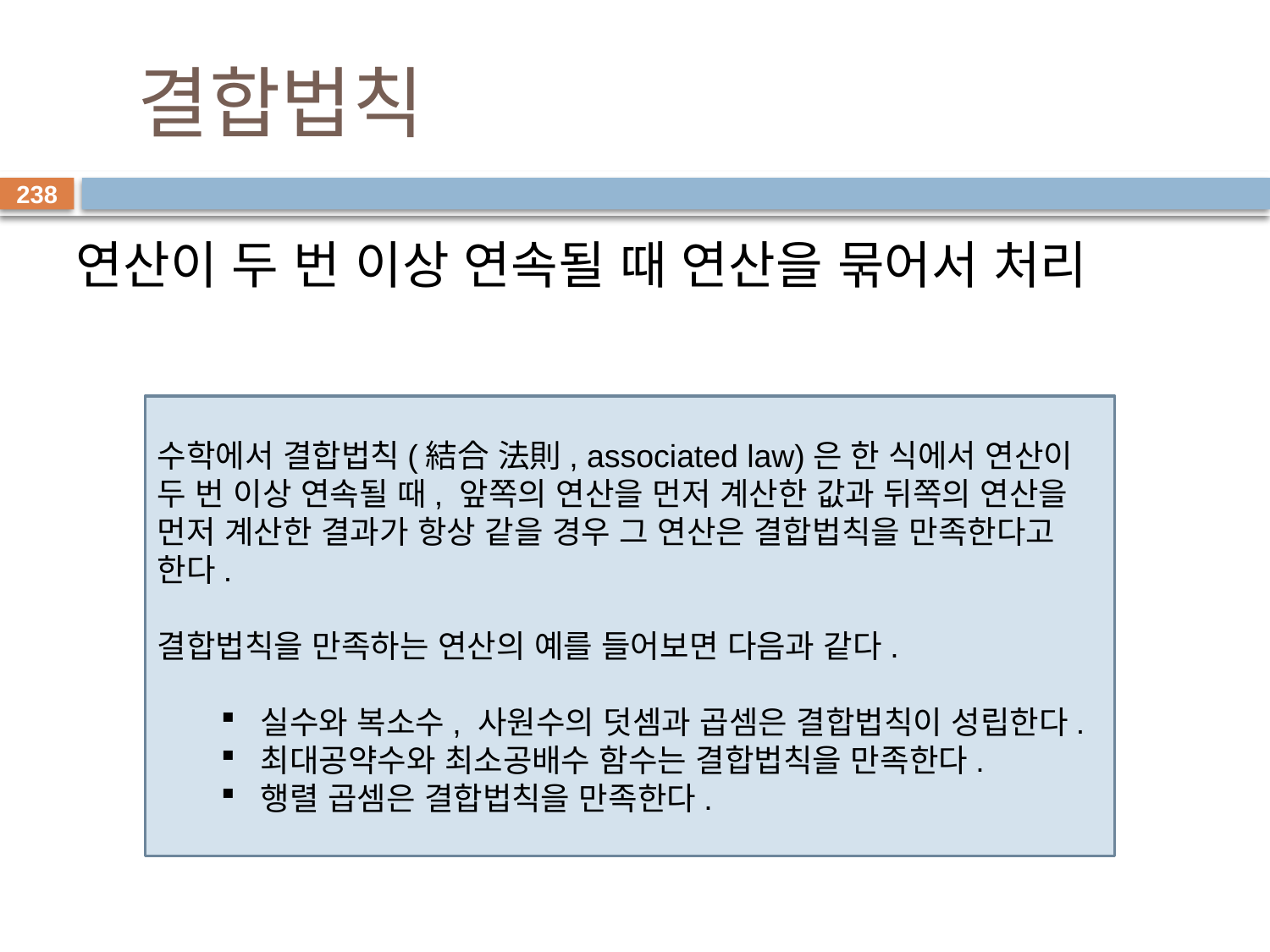

# 결합법칙
238
연산이 두 번 이상 연속될 때 연산을 묶어서 처리
수학에서 결합법칙(結合 法則, associated law)은 한 식에서 연산이 두 번 이상 연속될 때, 앞쪽의 연산을 먼저 계산한 값과 뒤쪽의 연산을 먼저 계산한 결과가 항상 같을 경우 그 연산은 결합법칙을 만족한다고 한다.

결합법칙을 만족하는 연산의 예를 들어보면 다음과 같다.

실수와 복소수, 사원수의 덧셈과 곱셈은 결합법칙이 성립한다.
최대공약수와 최소공배수 함수는 결합법칙을 만족한다.
행렬 곱셈은 결합법칙을 만족한다.